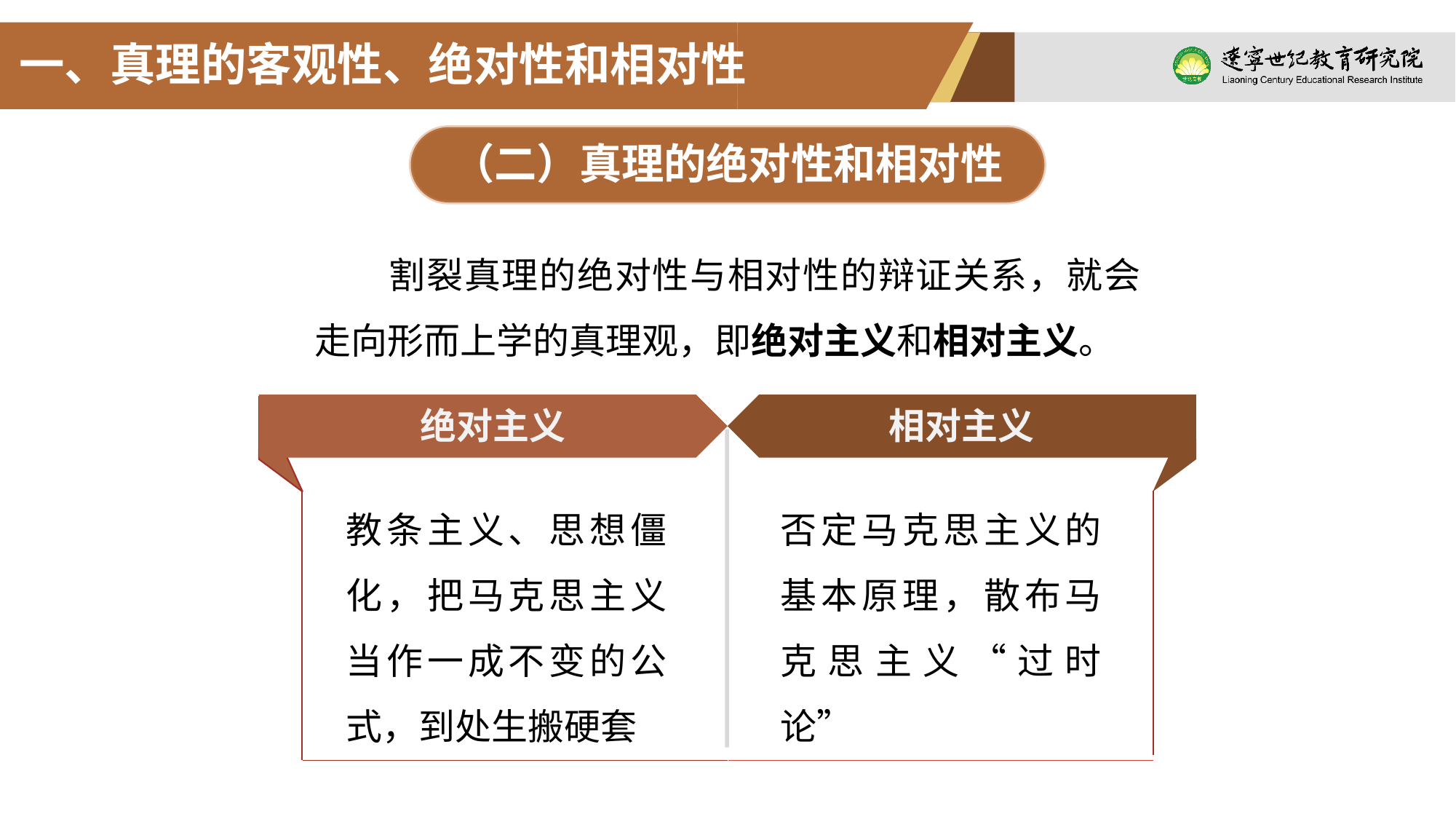

一、真理的客观性、绝对性和相对性
（二）真理的绝对性和相对性
割裂真理的绝对性与相对性的辩证关系，就会走向形而上学的真理观，即绝对主义和相对主义。

绝对主义
相对主义

教条主义、思想僵化，把马克思主义当作一成不变的公式，到处生搬硬套
否定马克思主义的基本原理，散布马克思主义“过时论”